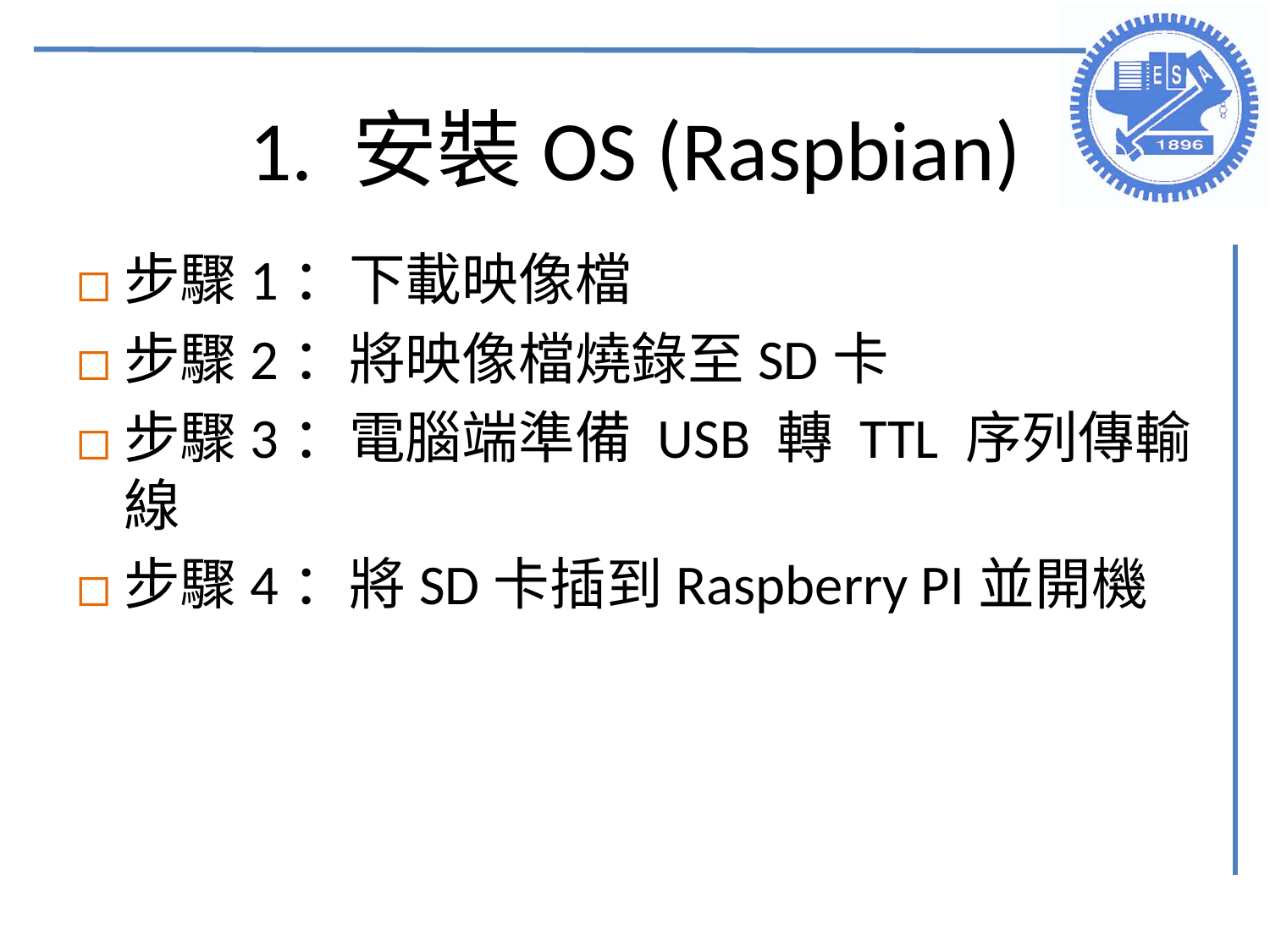

# 1. 安裝OS (Raspbian)
步驟1：下載映像檔
步驟2：將映像檔燒錄至SD卡
步驟3：電腦端準備 USB 轉 TTL 序列傳輸線
步驟4：將SD卡插到Raspberry PI並開機